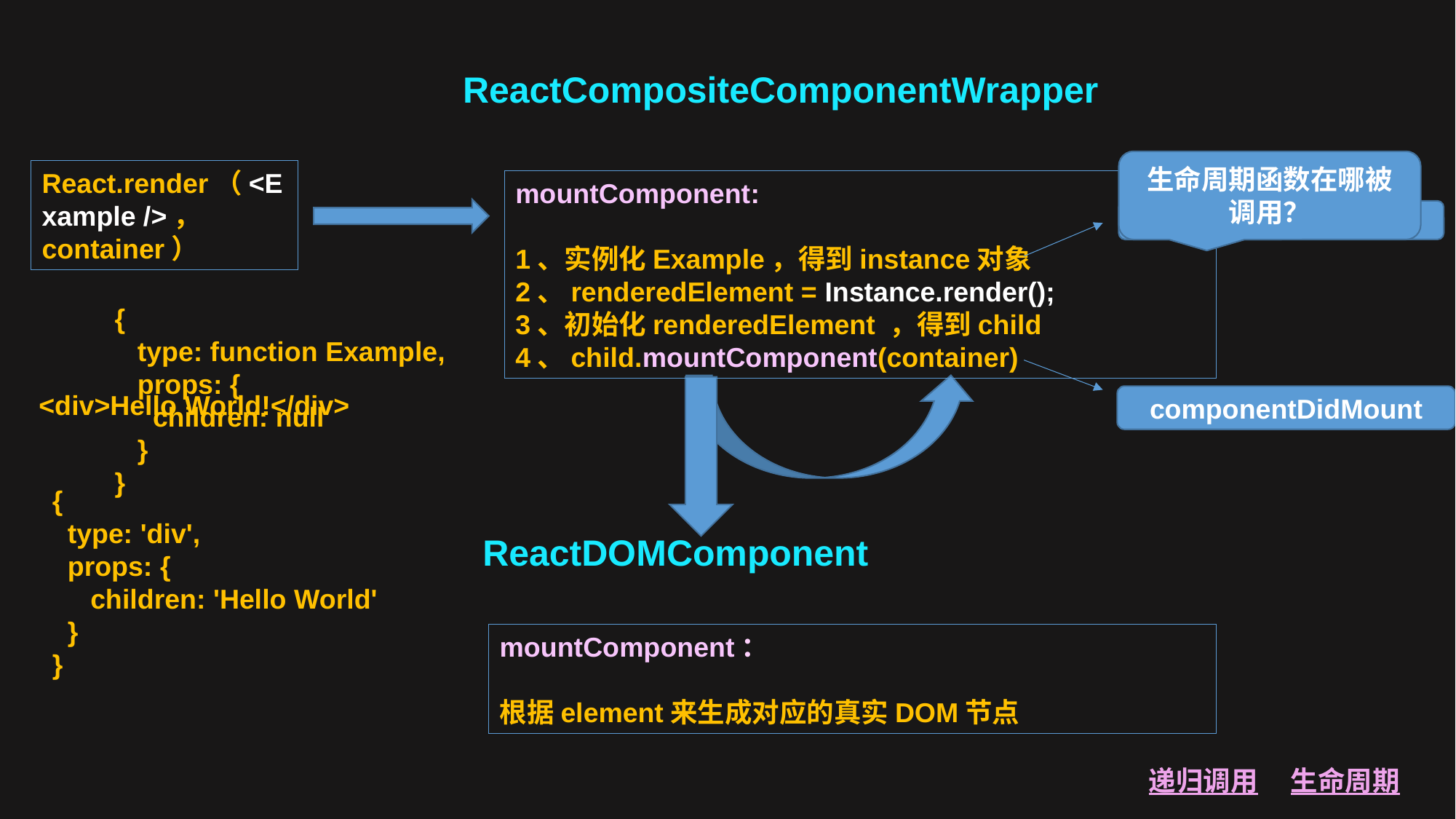

ReactCompositeComponentWrapper
生命周期函数在哪被调用？
React.render（<Example />， container）
mountComponent:
1、实例化Example，得到instance对象
2、renderedElement = Instance.render();
3、初始化renderedElement ，得到child
4、child.mountComponent(container)

componentWillMount
{
   type: function Example,
   props: {
     children: null
   }
}

<div>Hello World!</div>
componentDidMount
{
  type: 'div',
  props: {
     children: 'Hello World'
  }
}
ReactDOMComponent

mountComponent：
根据element来生成对应的真实DOM节点

递归调用
生命周期